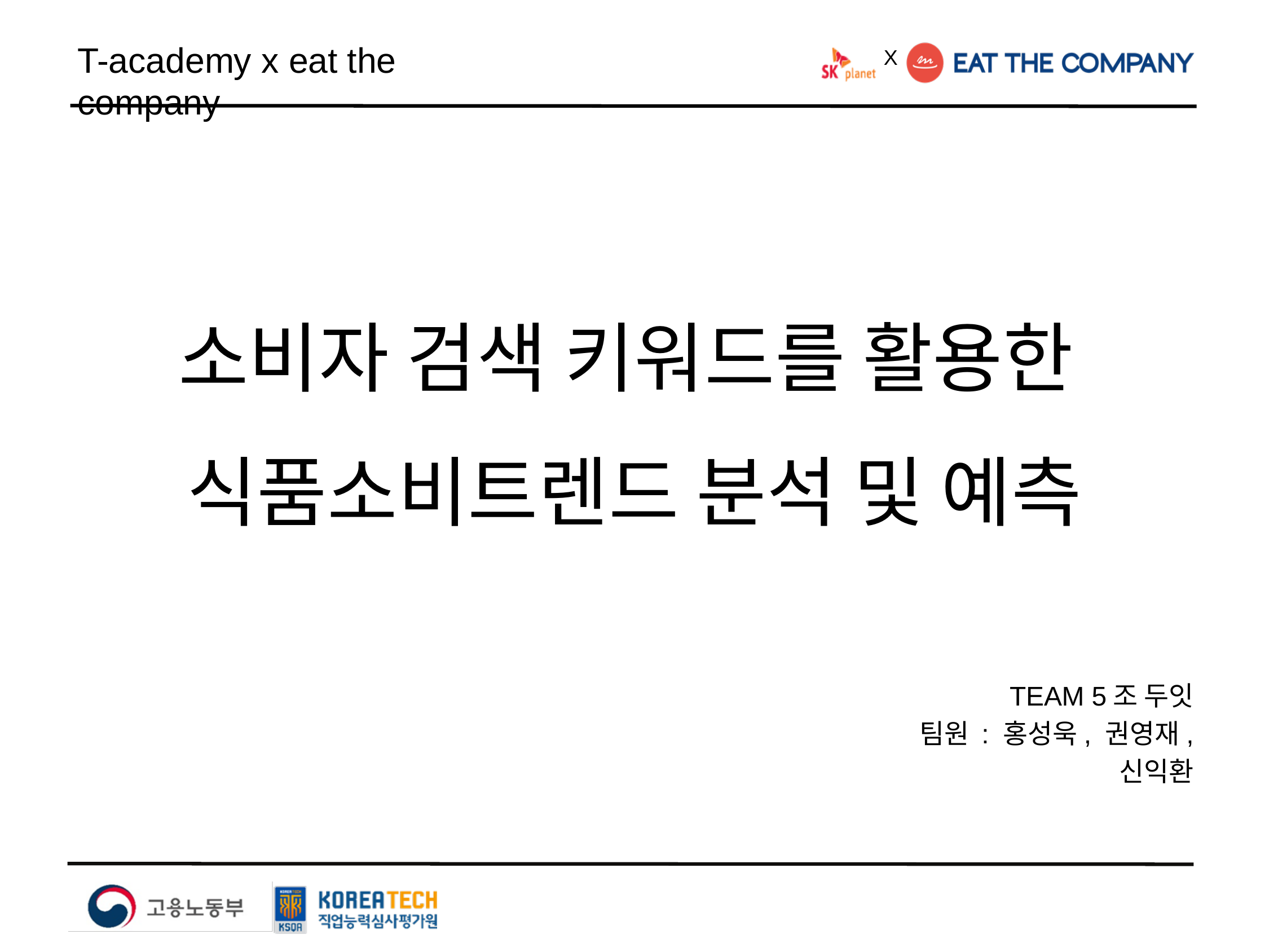

X

T-academy x eat the company

소비자 검색 키워드를 활용한

식품소비트렌드 분석 및 예측
TEAM 5조 두잇
팀원 : 홍성욱, 권영재, 신익환